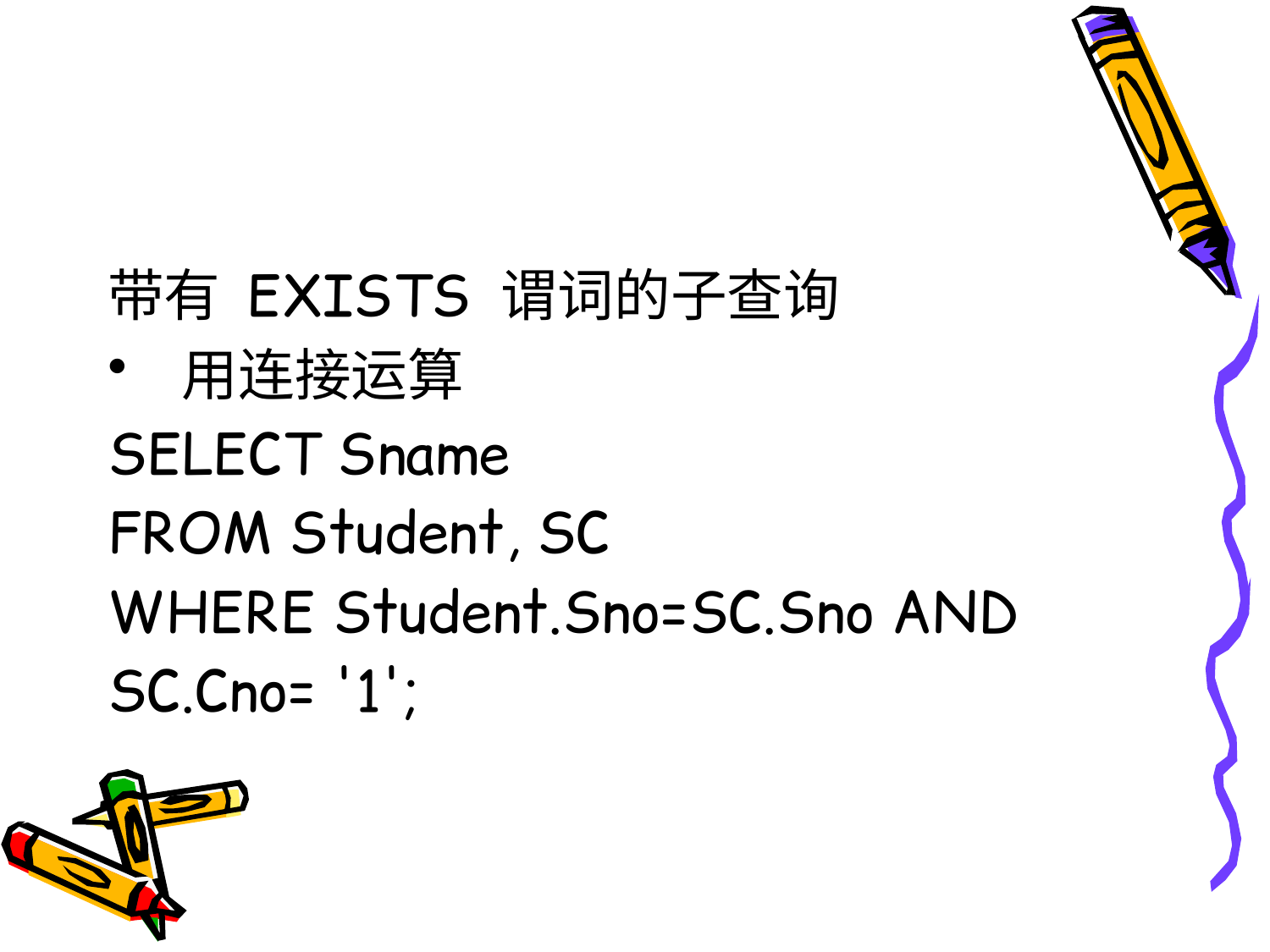

#
带有 EXISTS 谓词的子查询
 用连接运算
SELECT Sname
FROM Student, SC
WHERE Student.Sno=SC.Sno AND
SC.Cno= '1';